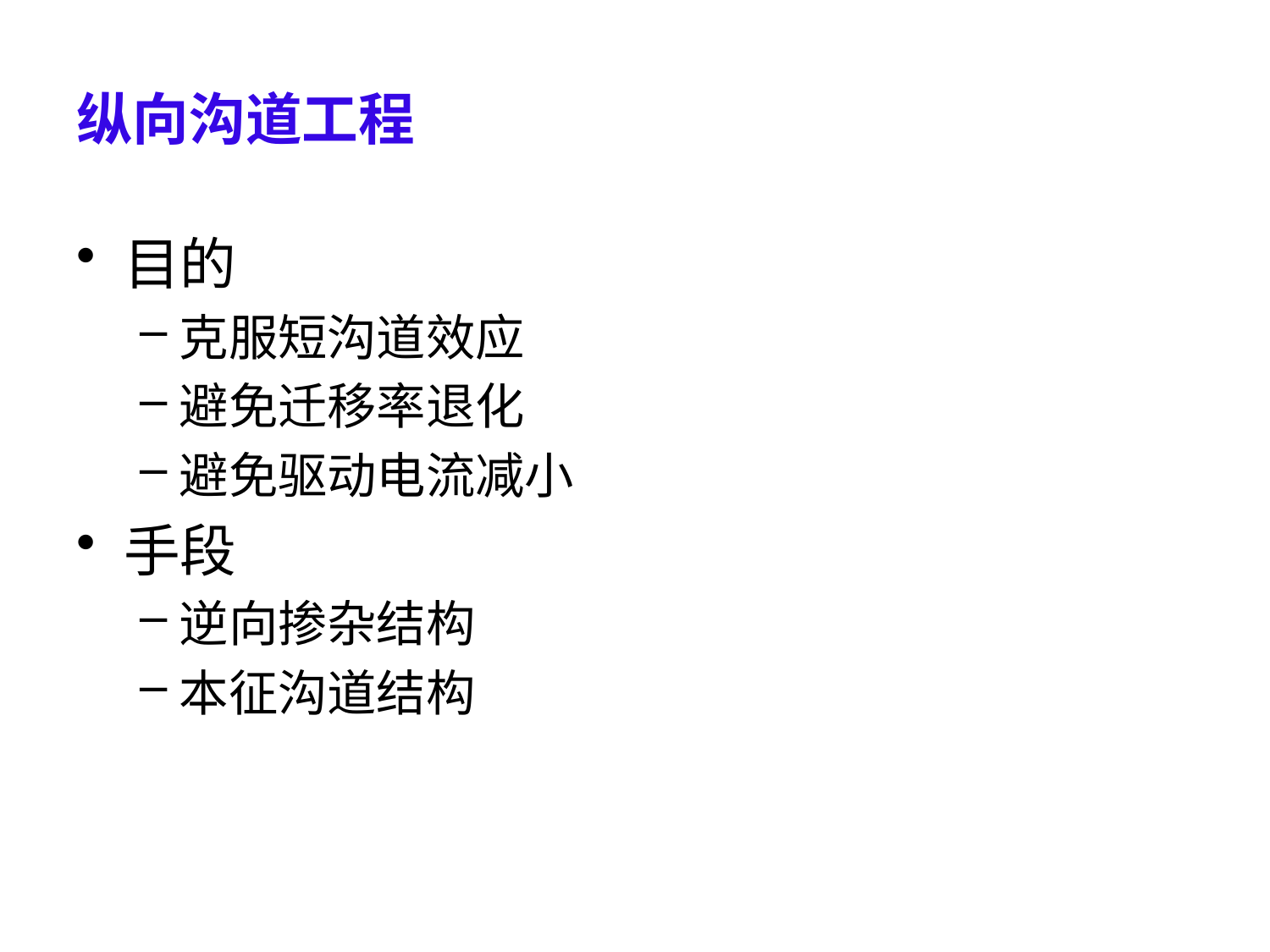

# 纵向沟道工程
目的
克服短沟道效应
避免迁移率退化
避免驱动电流减小
手段
逆向掺杂结构
本征沟道结构

93